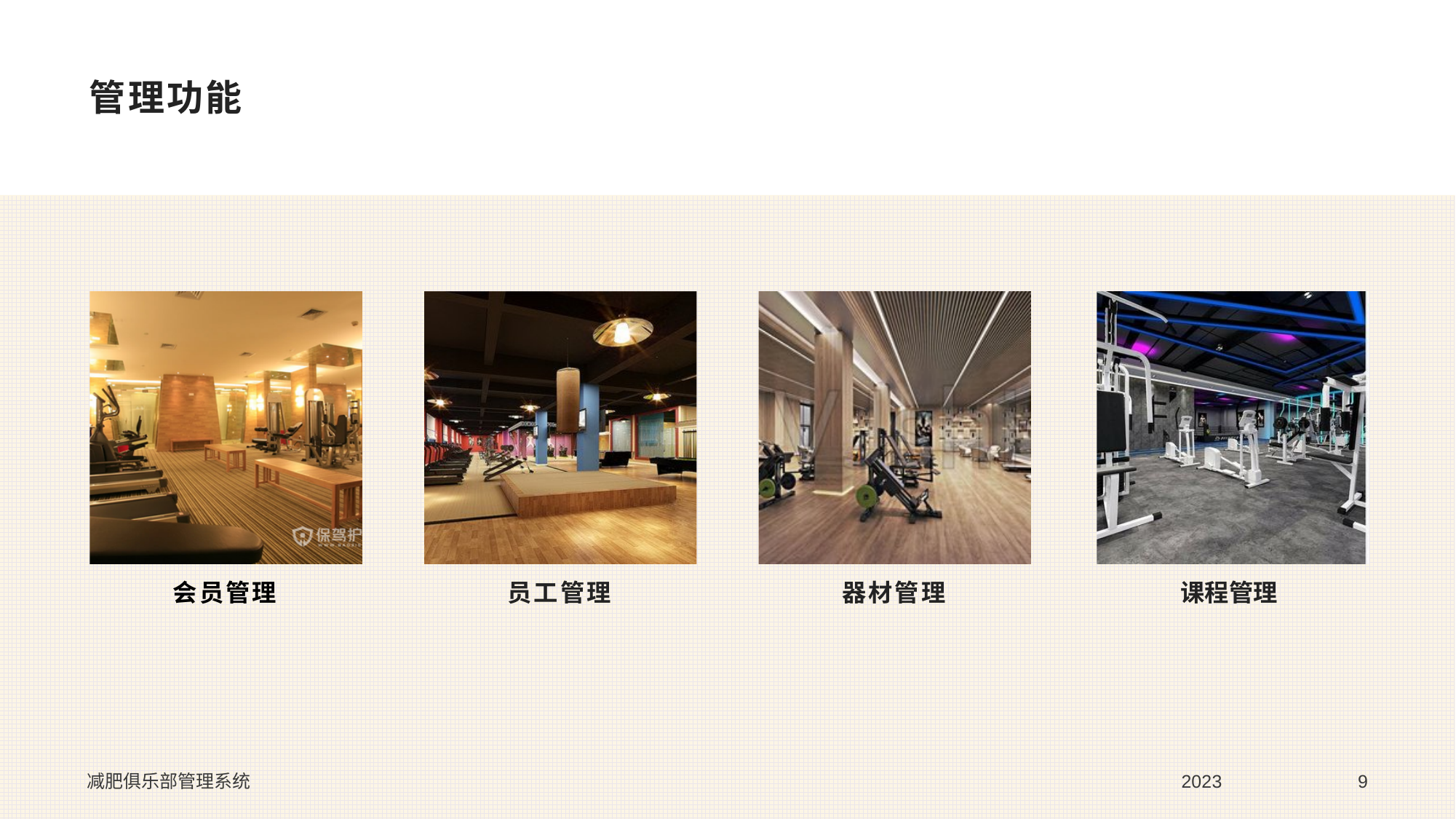

# 管理功能
会员管理
员工管理
器材管理
课程管理
减肥俱乐部管理系统
2023
9